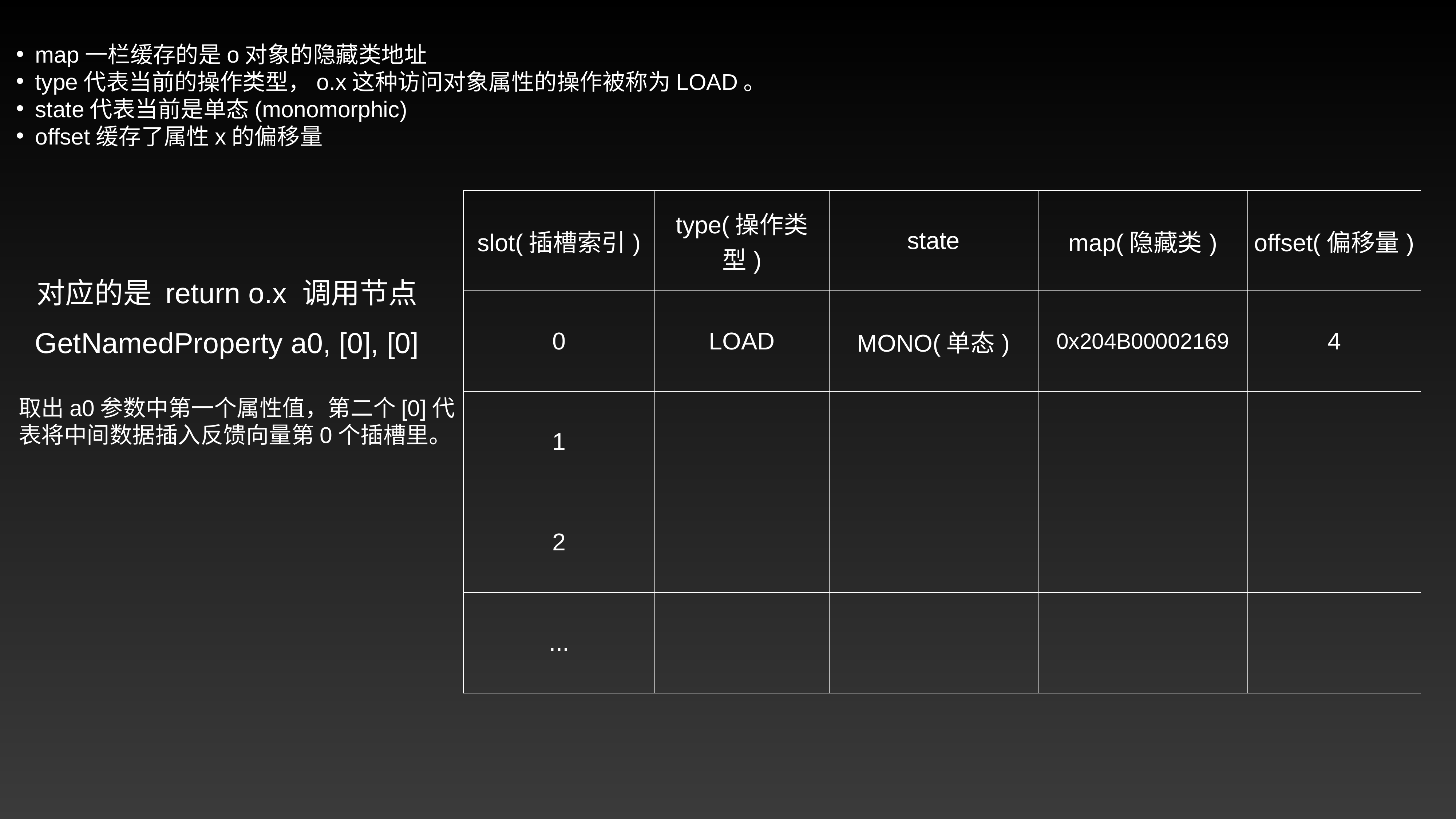

map一栏缓存的是o对象的隐藏类地址
type代表当前的操作类型，o.x这种访问对象属性的操作被称为LOAD。
state代表当前是单态(monomorphic)
offset缓存了属性x的偏移量
| slot(插槽索引) | type(操作类型) | state | map(隐藏类) | offset(偏移量) |
| --- | --- | --- | --- | --- |
| 0 | LOAD | MONO(单态) | 0x204B00002169 | 4 |
| 1 |  |  |  |  |
| 2 |  |  |  |  |
| ... |  |  |  |  |
对应的是 return o.x 调用节点
GetNamedProperty a0, [0], [0]
取出a0参数中第一个属性值，第二个[0]代表将中间数据插入反馈向量第0个插槽里。